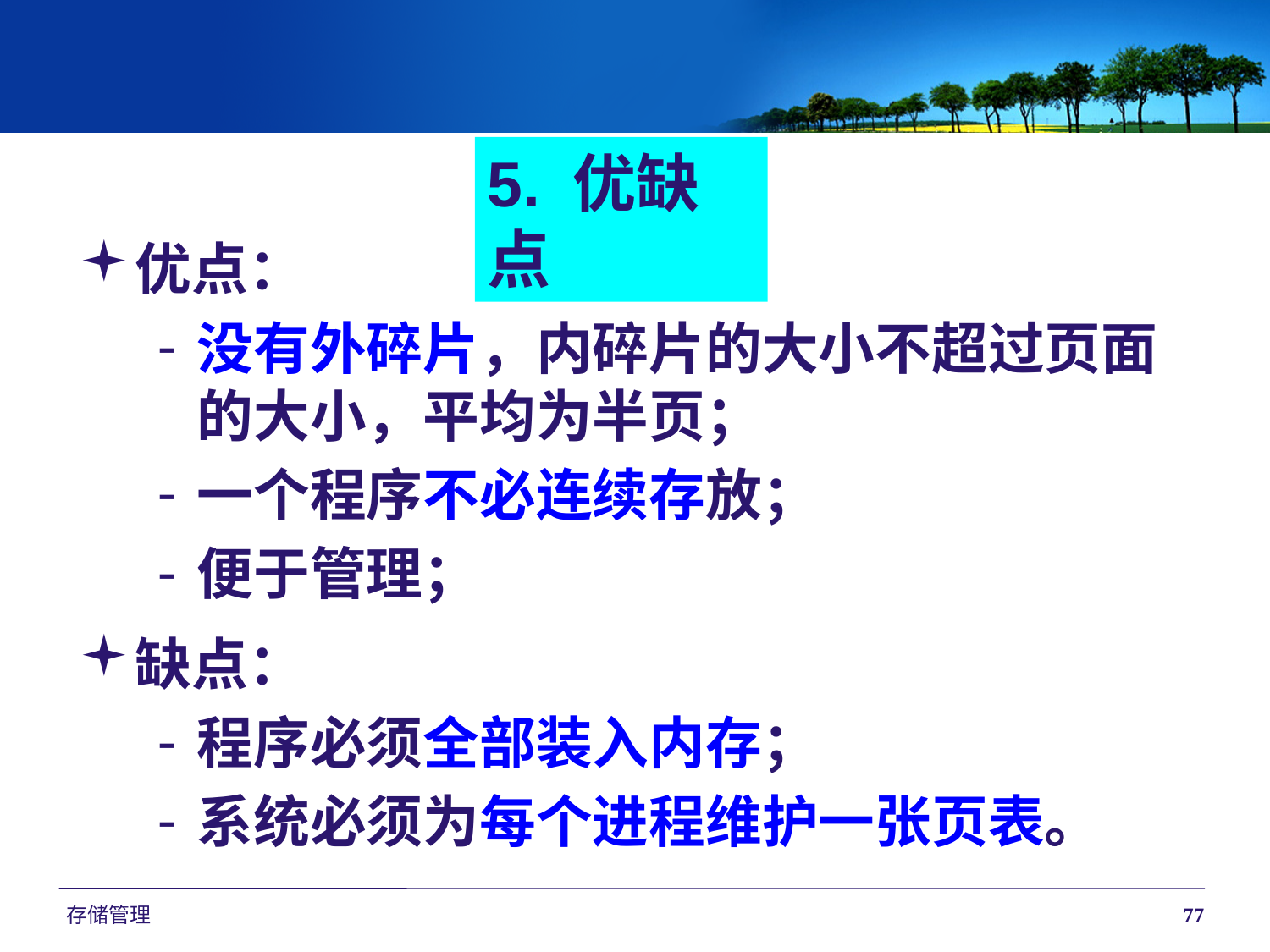

5. 优缺点
优点：
没有外碎片，内碎片的大小不超过页面的大小，平均为半页；
一个程序不必连续存放；
便于管理；
缺点：
程序必须全部装入内存；
系统必须为每个进程维护一张页表。
存储管理
77